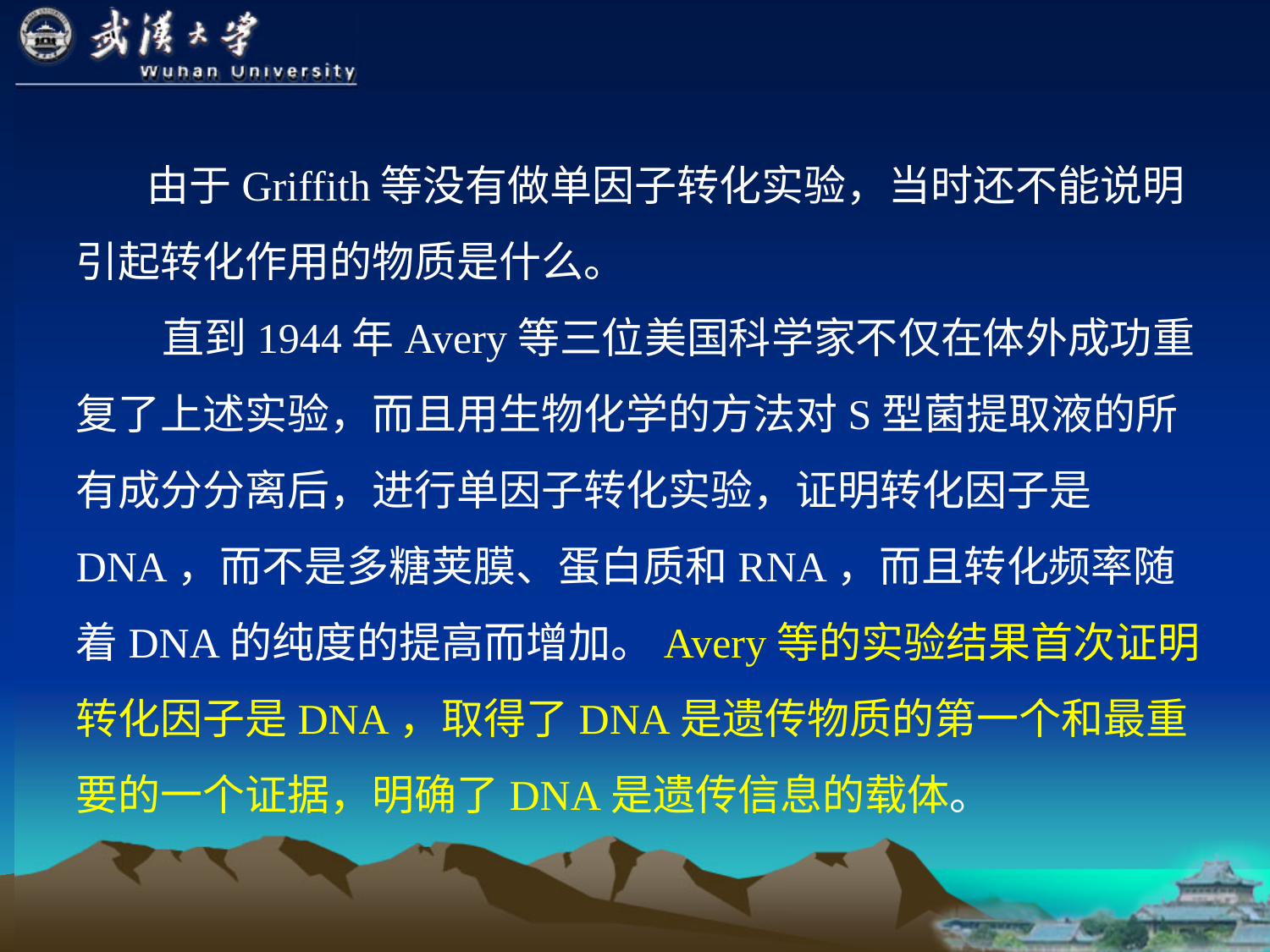

由于Griffith等没有做单因子转化实验，当时还不能说明引起转化作用的物质是什么。
        直到1944年Avery等三位美国科学家不仅在体外成功重复了上述实验，而且用生物化学的方法对S型菌提取液的所有成分分离后，进行单因子转化实验，证明转化因子是DNA，而不是多糖荚膜、蛋白质和RNA，而且转化频率随着DNA的纯度的提高而增加。Avery等的实验结果首次证明转化因子是DNA，取得了DNA是遗传物质的第一个和最重要的一个证据，明确了DNA是遗传信息的载体。